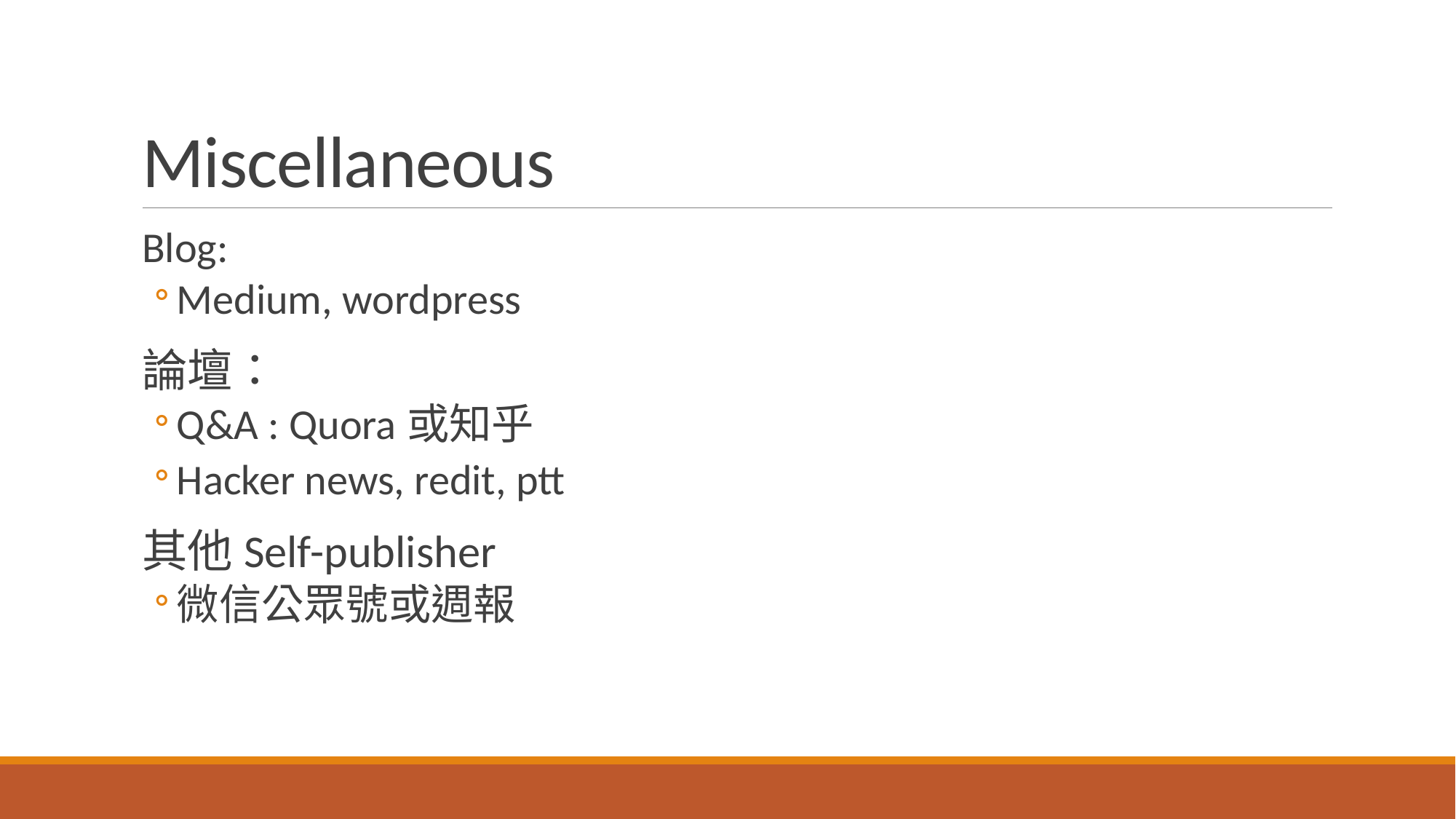

# Miscellaneous
Blog:
Medium, wordpress
論壇：
Q&A : Quora或知乎
Hacker news, redit, ptt
其他Self-publisher
微信公眾號或週報